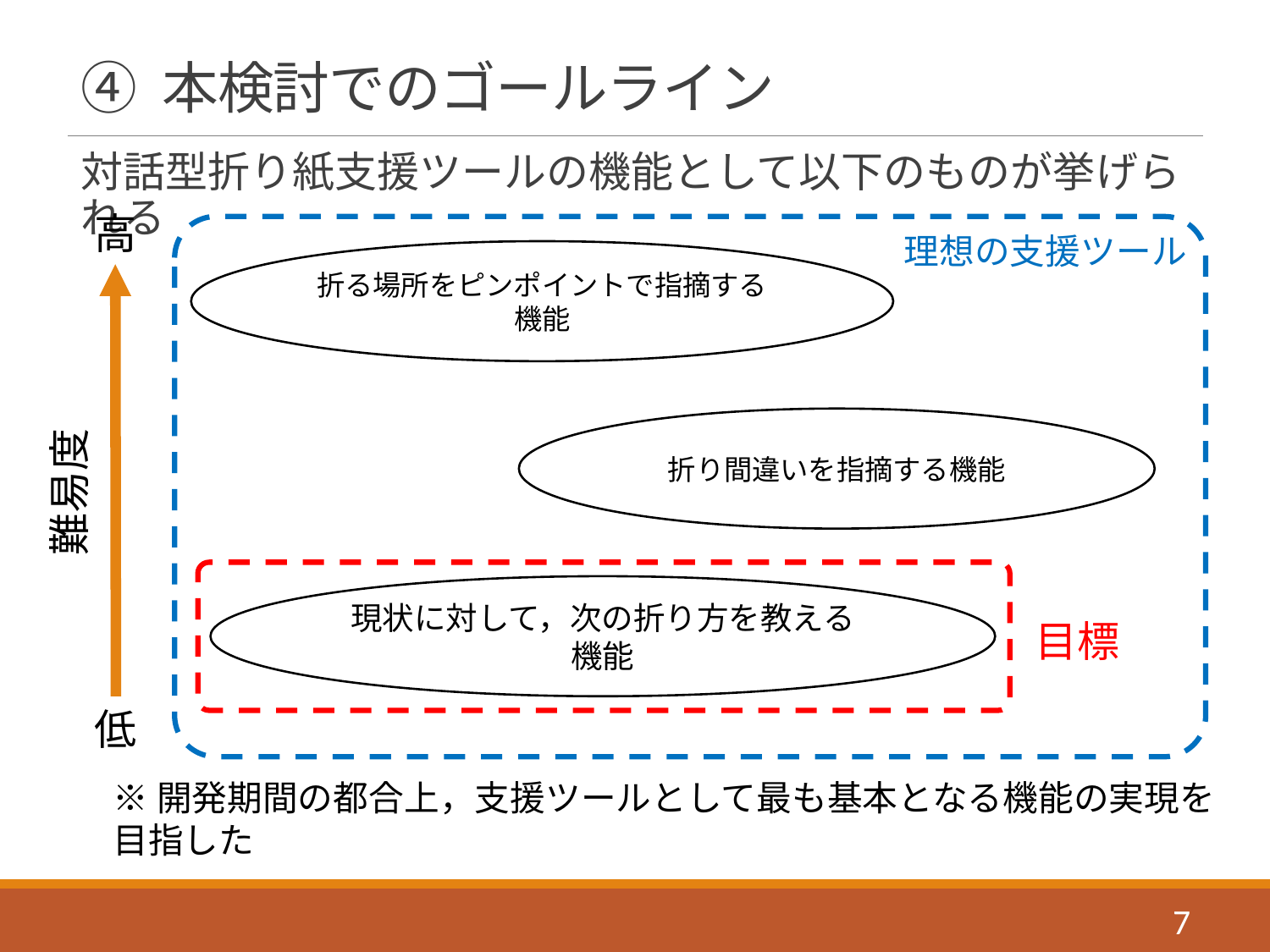

# ④ 本検討でのゴールライン
対話型折り紙支援ツールの機能として以下のものが挙げられる
高

理想の支援ツール
折る場所をピンポイントで指摘する機能
折り間違いを指摘する機能
難易度

現状に対して，次の折り方を教える機能
目標
低
※開発期間の都合上，支援ツールとして最も基本となる機能の実現を目指した
7